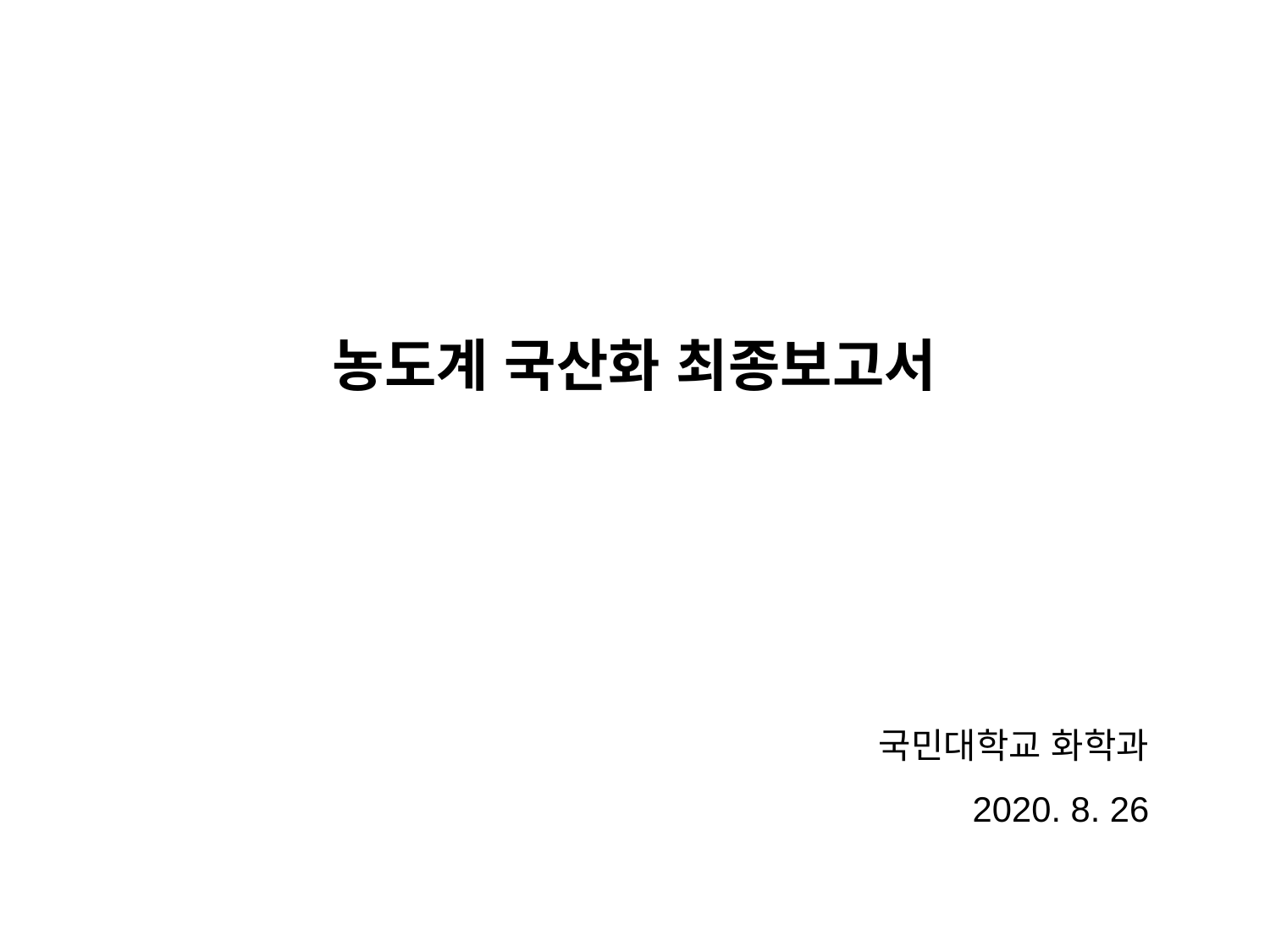

농도계 국산화 최종보고서
국민대학교 화학과
2020. 8. 26